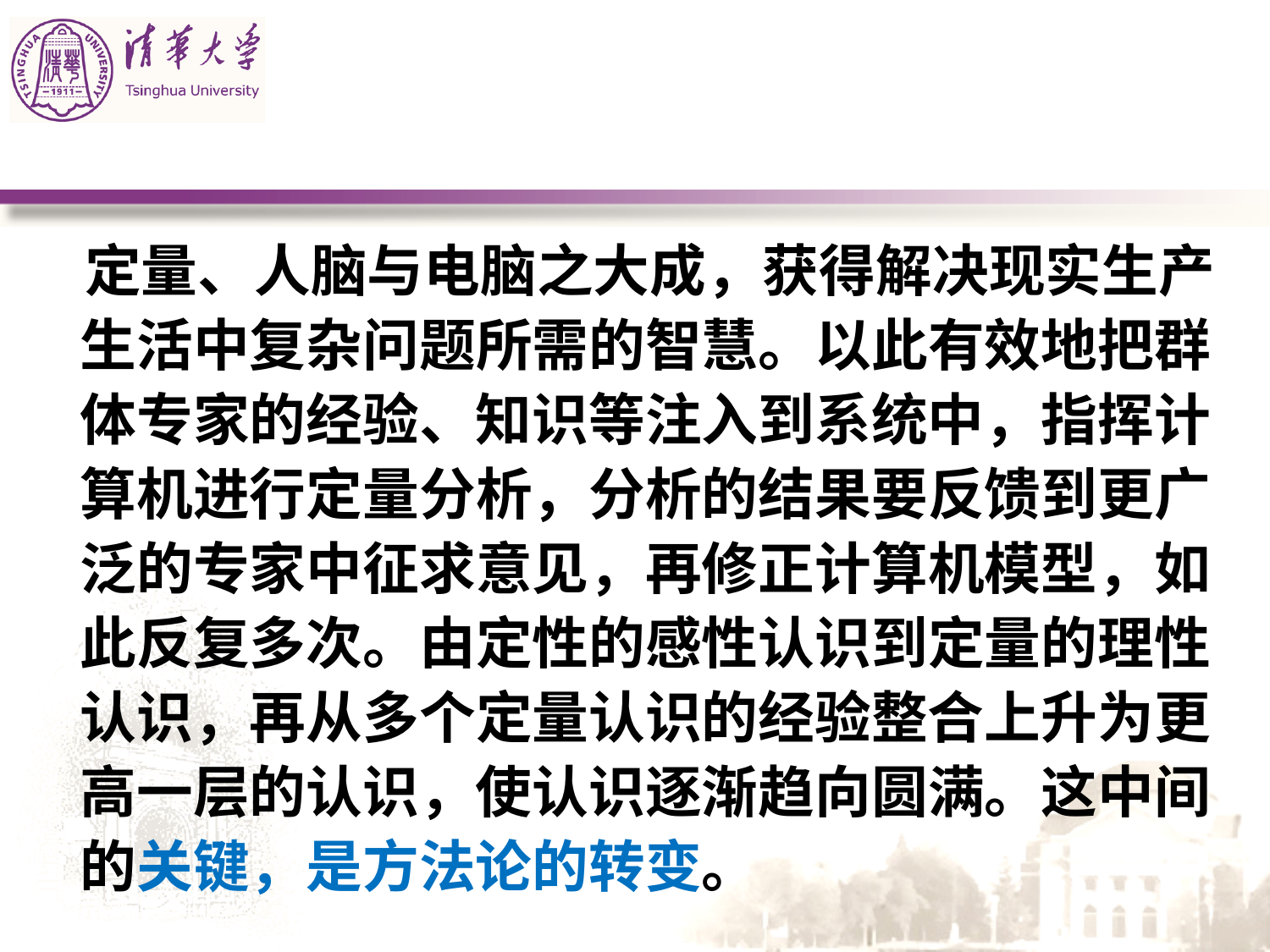

#
   定量、人脑与电脑之大成，获得解决现实生产生活中复杂问题所需的智慧。以此有效地把群体专家的经验、知识等注入到系统中，指挥计算机进行定量分析，分析的结果要反馈到更广泛的专家中征求意见，再修正计算机模型，如此反复多次。由定性的感性认识到定量的理性认识，再从多个定量认识的经验整合上升为更高一层的认识，使认识逐渐趋向圆满。这中间的关键，是方法论的转变。